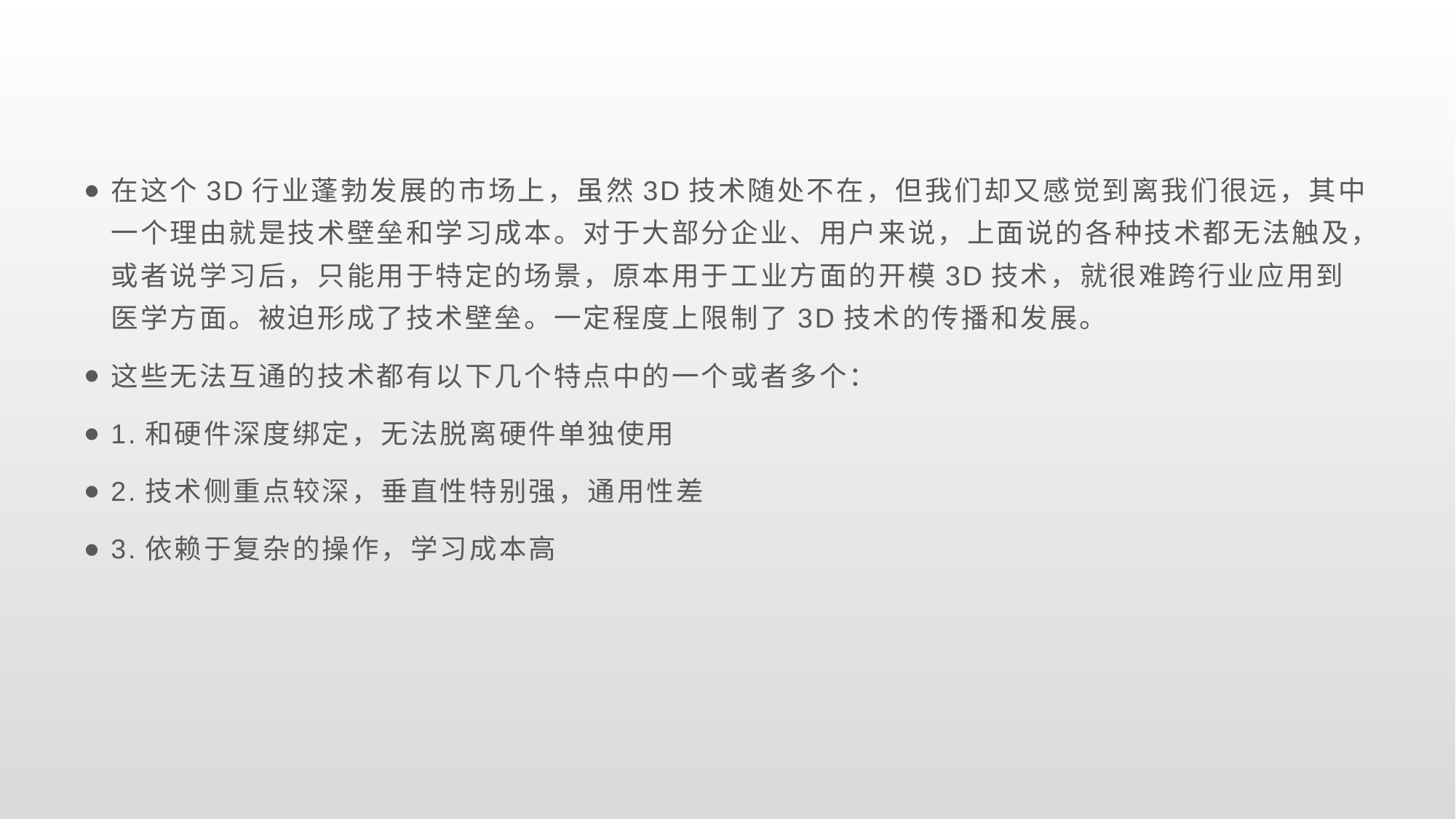

在这个3D行业蓬勃发展的市场上，虽然3D技术随处不在，但我们却又感觉到离我们很远，其中一个理由就是技术壁垒和学习成本。对于大部分企业、用户来说，上面说的各种技术都无法触及，或者说学习后，只能用于特定的场景，原本用于工业方面的开模3D技术，就很难跨行业应用到医学方面。被迫形成了技术壁垒。一定程度上限制了3D技术的传播和发展。
这些无法互通的技术都有以下几个特点中的一个或者多个：
1.和硬件深度绑定，无法脱离硬件单独使用
2.技术侧重点较深，垂直性特别强，通用性差
3.依赖于复杂的操作，学习成本高